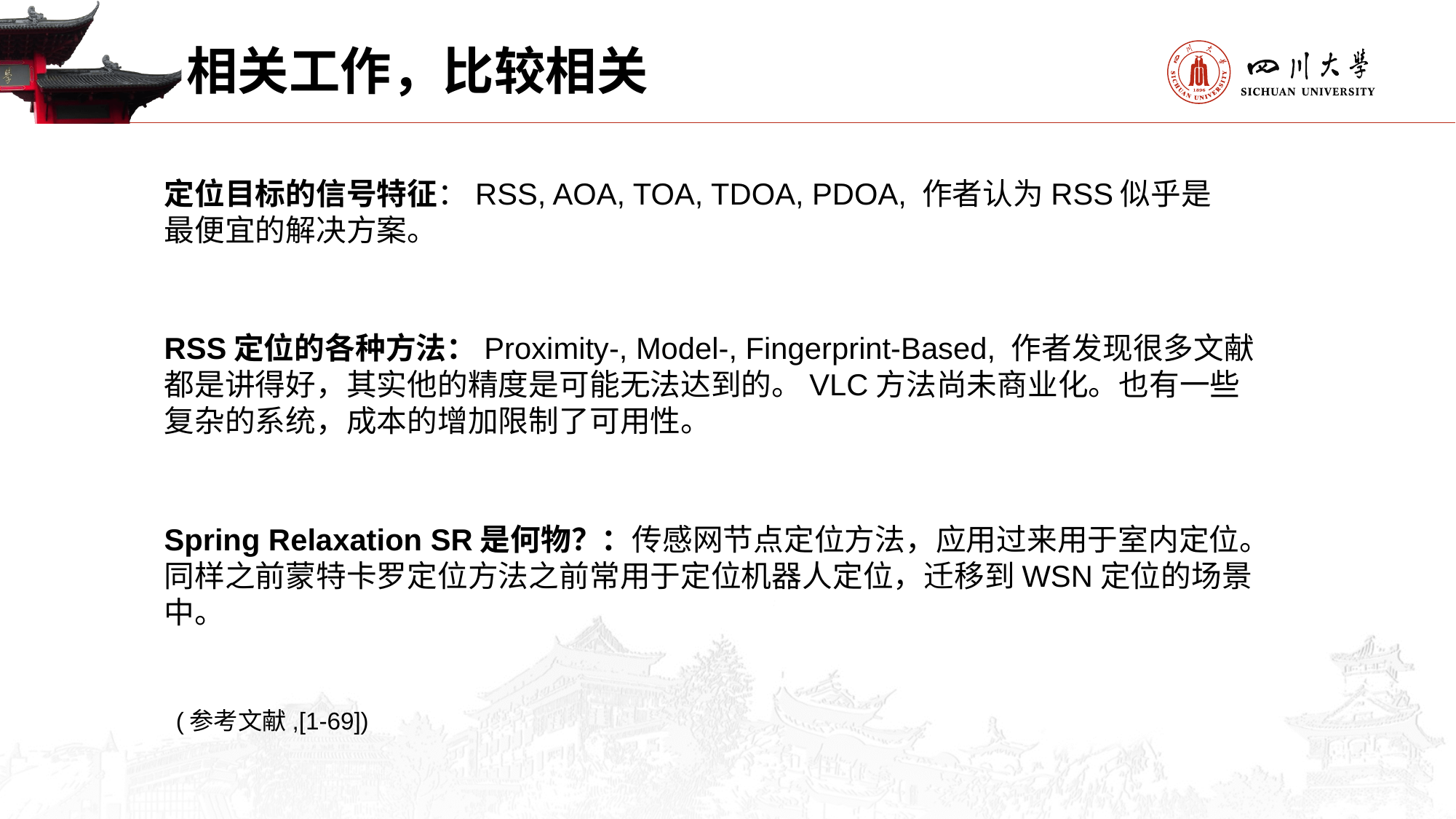

# 相关工作，比较相关
定位目标的信号特征：RSS, AOA, TOA, TDOA, PDOA, 作者认为RSS似乎是最便宜的解决方案。
RSS定位的各种方法：Proximity-, Model-, Fingerprint-Based, 作者发现很多文献都是讲得好，其实他的精度是可能无法达到的。VLC方法尚未商业化。也有一些复杂的系统，成本的增加限制了可用性。
Spring Relaxation SR是何物？：传感网节点定位方法，应用过来用于室内定位。同样之前蒙特卡罗定位方法之前常用于定位机器人定位，迁移到WSN定位的场景中。
(参考文献,[1-69])